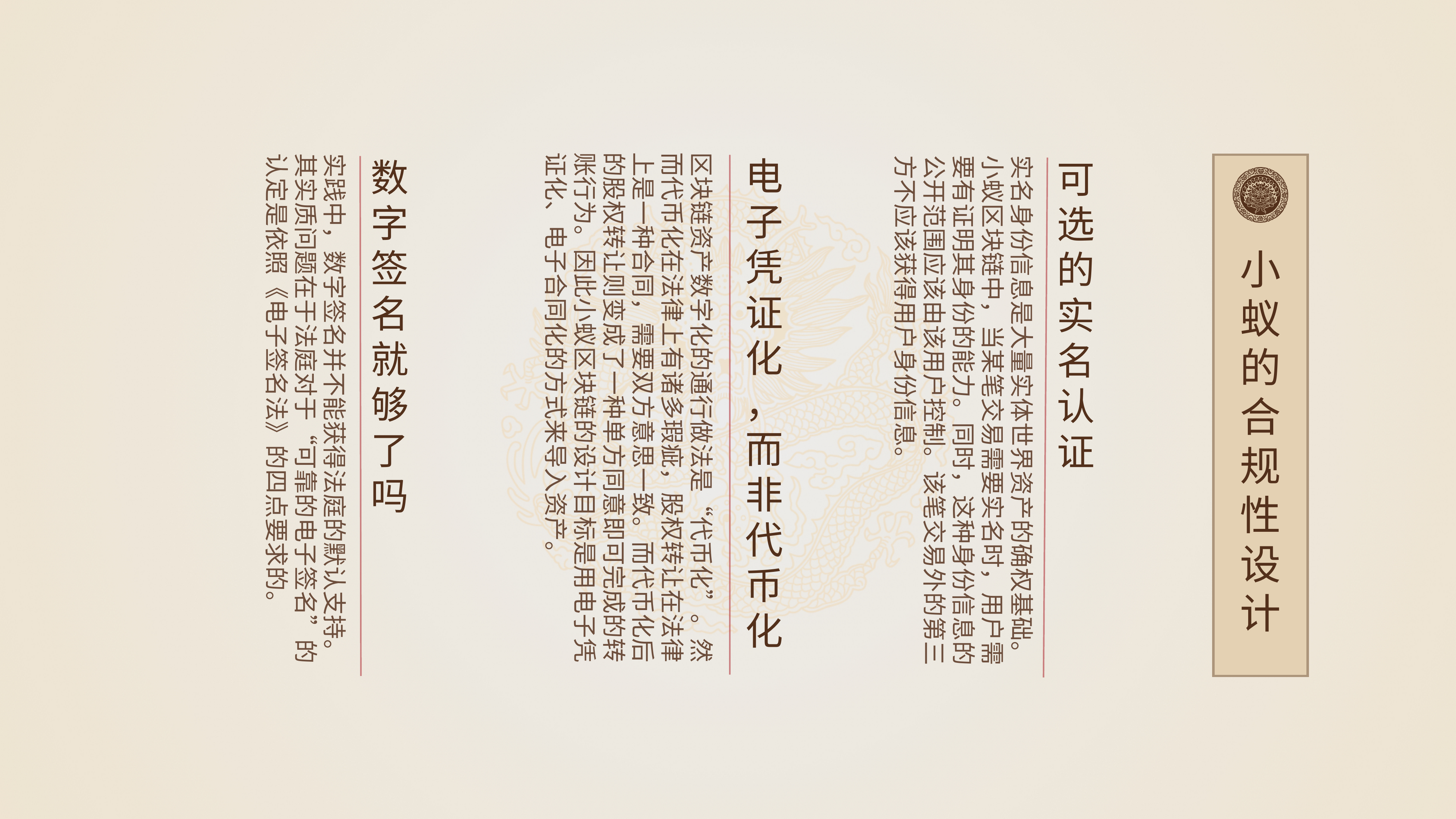

区块链资产数字化的通行做法是“代币化”。然而代币化在法律上有诸多瑕疵，股权转让在法律上是一种合同，需要双方意思一致。而代币化后的股权转让则变成了一种单方同意即可完成的转账行为。因此小蚁区块链的设计目标是用电子凭证化、电子合同化的方式来导入资产。
电子凭证化，而非代币化

实践中，数字签名并不能获得法庭的默认支持。其实质问题在于法庭对于“可靠的电子签名”的认定是依照《电子签名法》的四点要求的。
数字签名就够了吗

可选的实名认证
实名身份信息是大量实体世界资产的确权基础。小蚁区块链中，当某笔交易需要实名时，用户需要有证明其身份的能力。同时，这种身份信息的公开范围应该由该用户控制。该笔交易外的第三方不应该获得用户身份信息。

小蚁的合规性设计